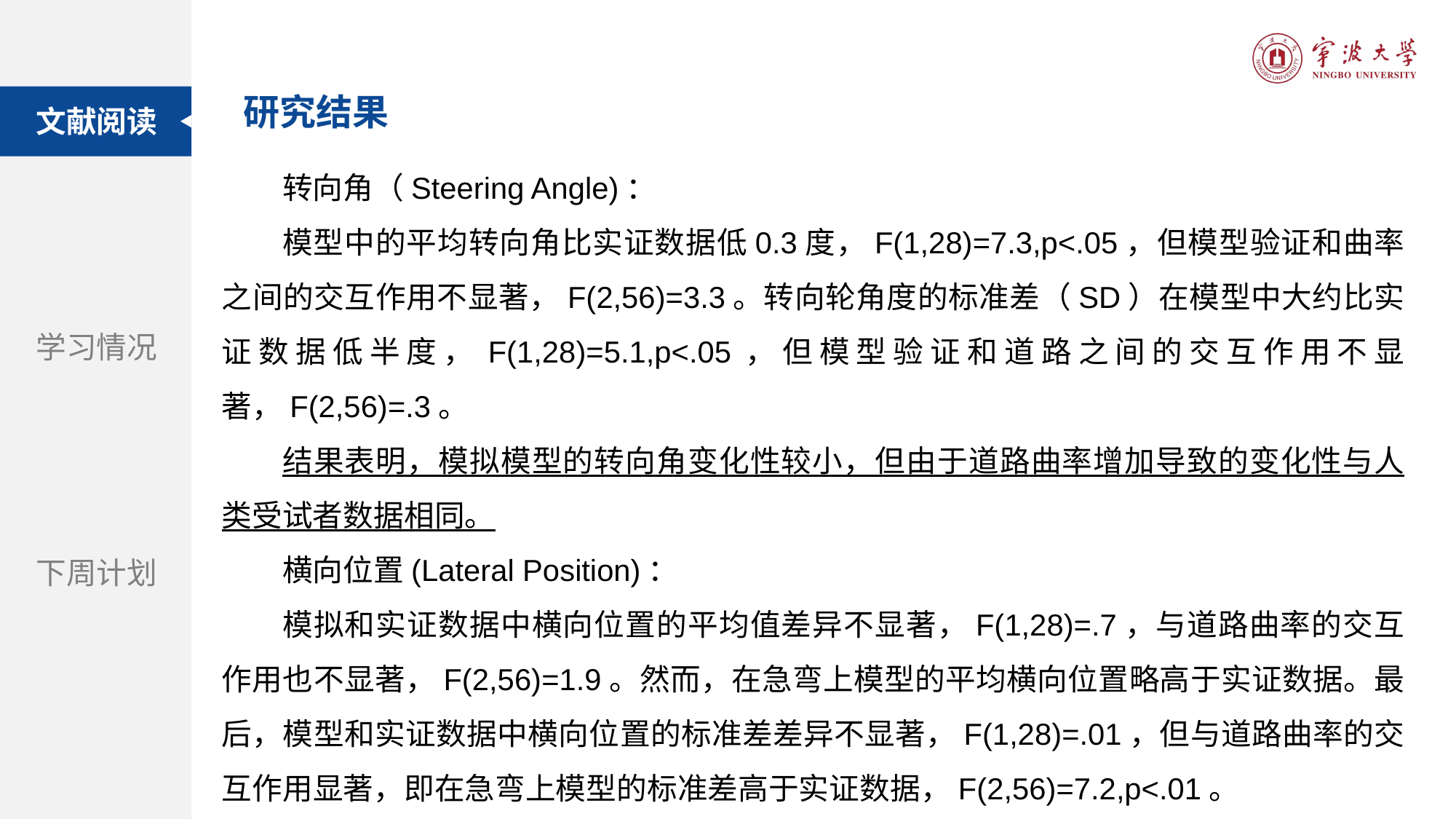

研究结果

文献阅读
转向角（Steering Angle)：
模型中的平均转向角比实证数据低0.3度，F(1,28)=7.3,p<.05，但模型验证和曲率之间的交互作用不显著，F(2,56)=3.3。转向轮角度的标准差（SD）在模型中大约比实证数据低半度，F(1,28)=5.1,p<.05，但模型验证和道路之间的交互作用不显著，F(2,56)=.3。
结果表明，模拟模型的转向角变化性较小，但由于道路曲率增加导致的变化性与人类受试者数据相同。
横向位置(Lateral Position)：
模拟和实证数据中横向位置的平均值差异不显著，F(1,28)=.7，与道路曲率的交互作用也不显著，F(2,56)=1.9。然而，在急弯上模型的平均横向位置略高于实证数据。最后，模型和实证数据中横向位置的标准差差异不显著，F(1,28)=.01，但与道路曲率的交互作用显著，即在急弯上模型的标准差高于实证数据，F(2,56)=7.2,p<.01。
结果表明，模型能够维持横向位置，但在急弯上效果较差。
题目：自动驾驶汽车和街道设计：使用虚拟现实实验探索中央分隔带在提高行人过街安全性方面的作用
学习情况
期刊：Accident Analysis and Prevention
下周计划